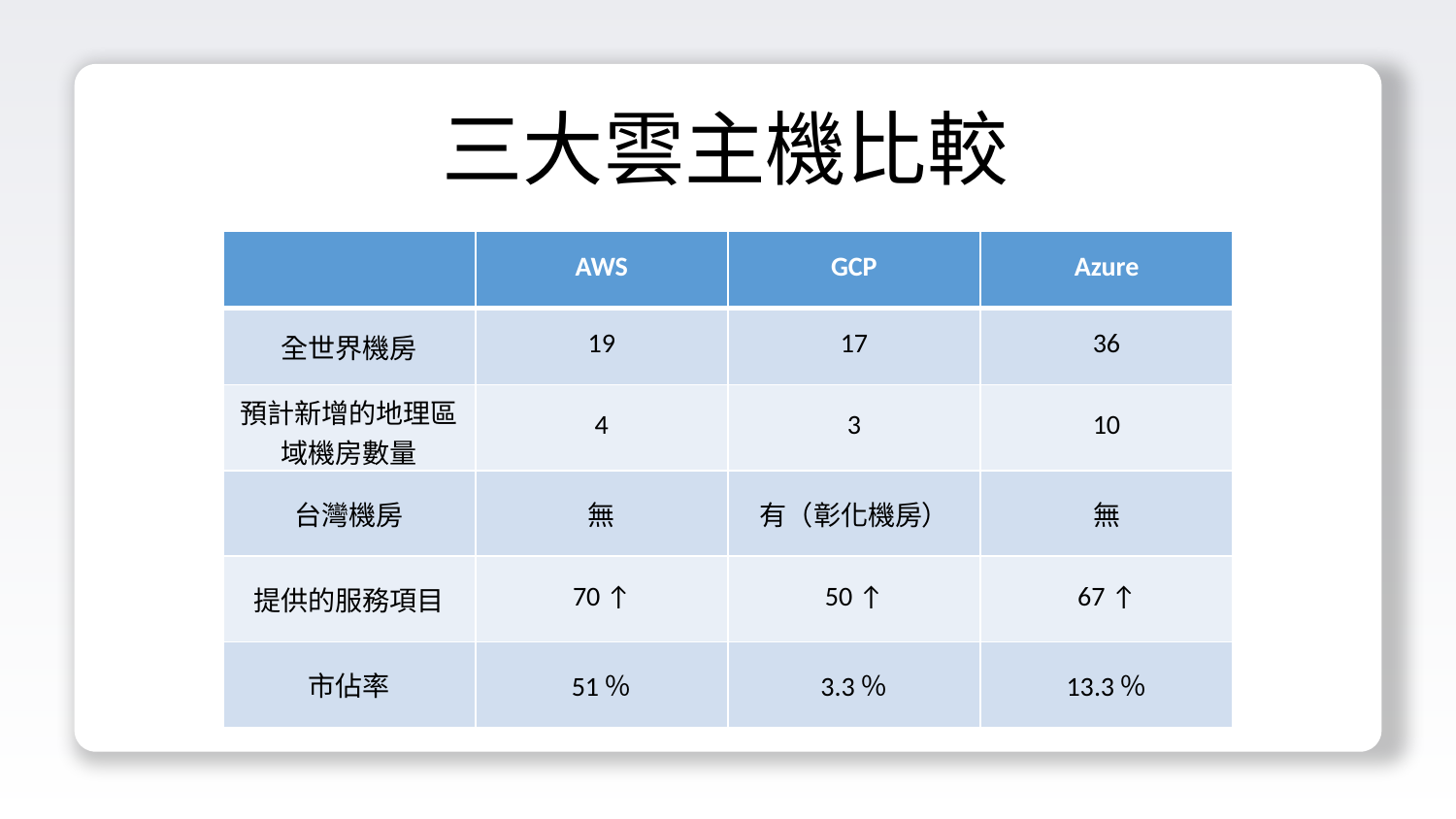

三大雲主機比較
|  | AWS | GCP | Azure |
| --- | --- | --- | --- |
| 全世界機房 | 19 | 17 | 36 |
| 預計新增的地理區域機房數量 | 4 | 3 | 10 |
| 台灣機房 | 無 | 有（彰化機房） | 無 |
| 提供的服務項目 | 70 ↑ | 50 ↑ | 67 ↑ |
| 市佔率 | 51％ | 3.3％ | 13.3％ |